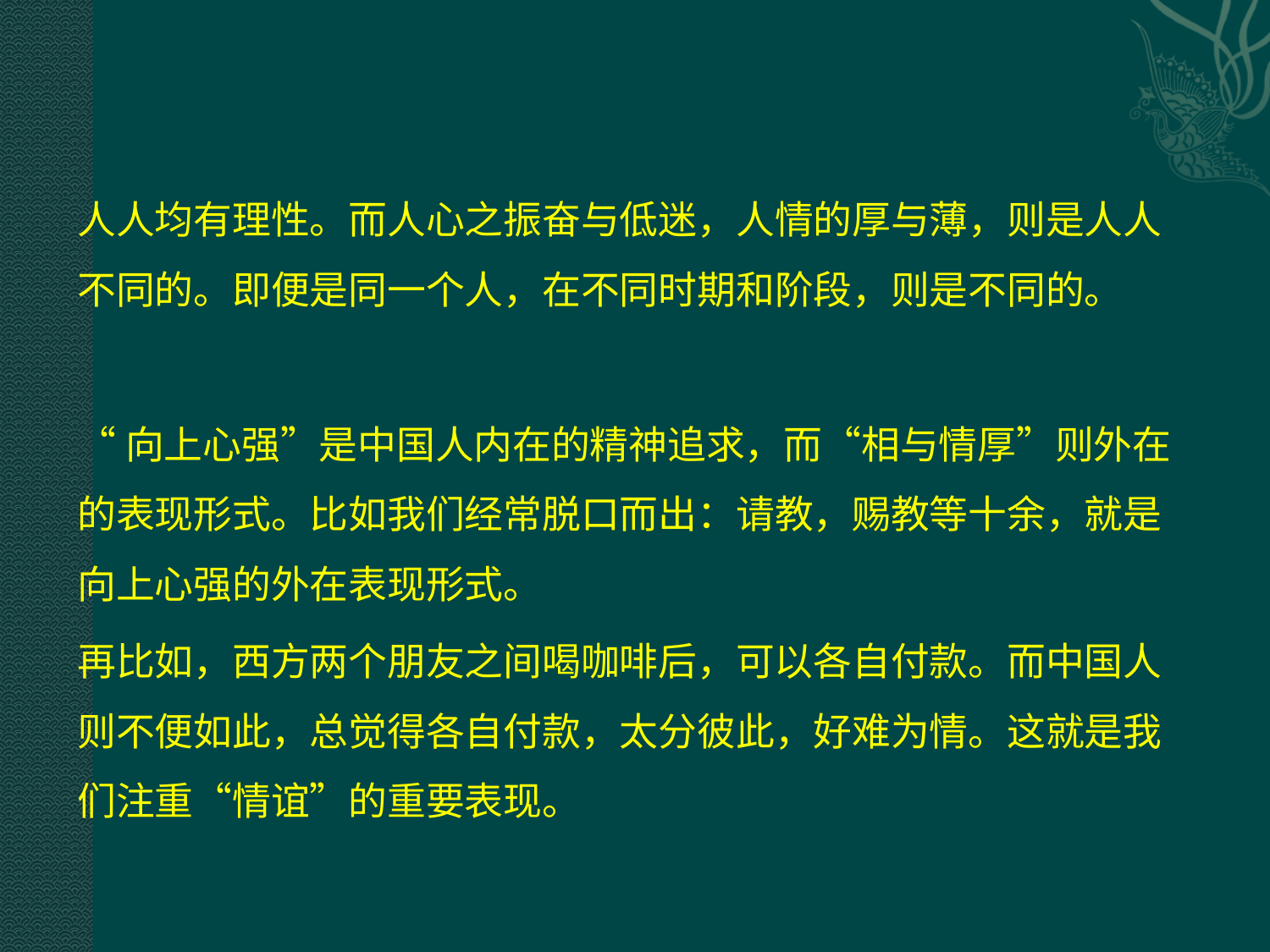

人人均有理性。而人心之振奋与低迷，人情的厚与薄，则是人人不同的。即便是同一个人，在不同时期和阶段，则是不同的。

“向上心强”是中国人内在的精神追求，而“相与情厚”则外在的表现形式。比如我们经常脱口而出：请教，赐教等十余，就是向上心强的外在表现形式。
再比如，西方两个朋友之间喝咖啡后，可以各自付款。而中国人则不便如此，总觉得各自付款，太分彼此，好难为情。这就是我们注重“情谊”的重要表现。